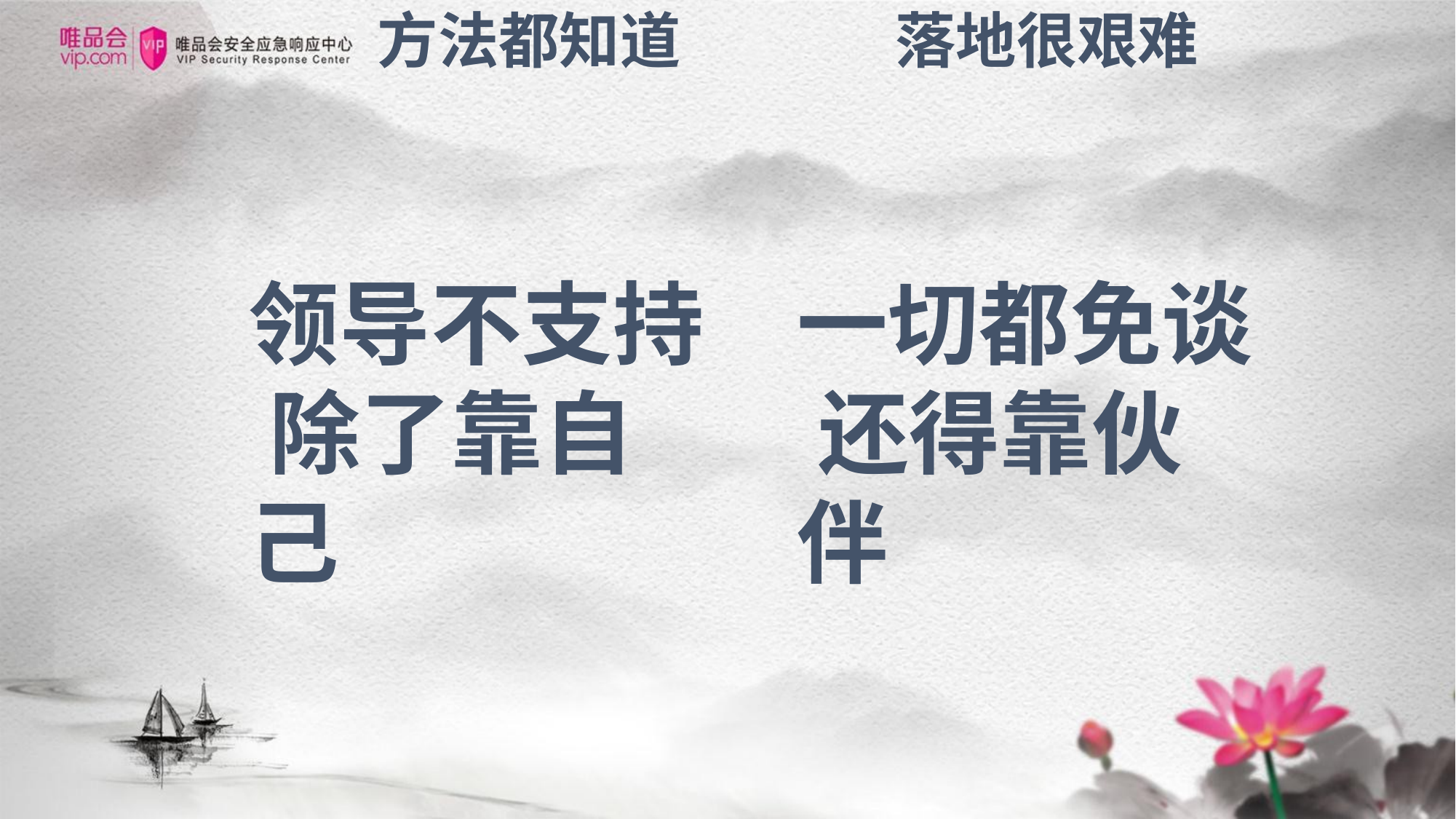

# 方法都知道	落地很艰难
领导不支持  除了靠自己
一切都免谈  还得靠伙伴